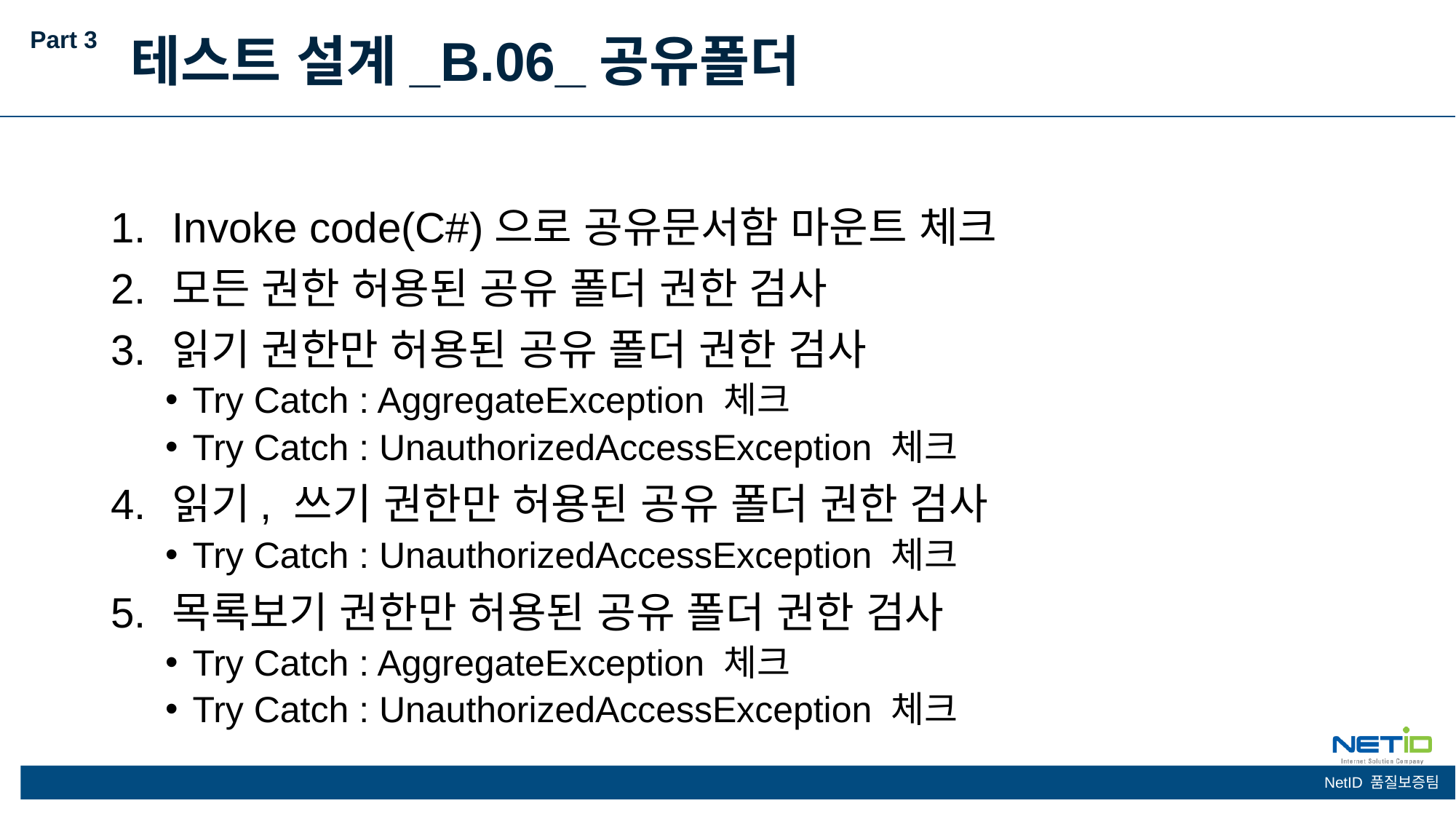

Part 3
테스트 설계_B.06_공유폴더

Invoke code(C#)으로 공유문서함 마운트 체크
모든 권한 허용된 공유 폴더 권한 검사
읽기 권한만 허용된 공유 폴더 권한 검사
Try Catch : AggregateException 체크
Try Catch : UnauthorizedAccessException 체크
읽기, 쓰기 권한만 허용된 공유 폴더 권한 검사
Try Catch : UnauthorizedAccessException 체크
목록보기 권한만 허용된 공유 폴더 권한 검사
Try Catch : AggregateException 체크
Try Catch : UnauthorizedAccessException 체크